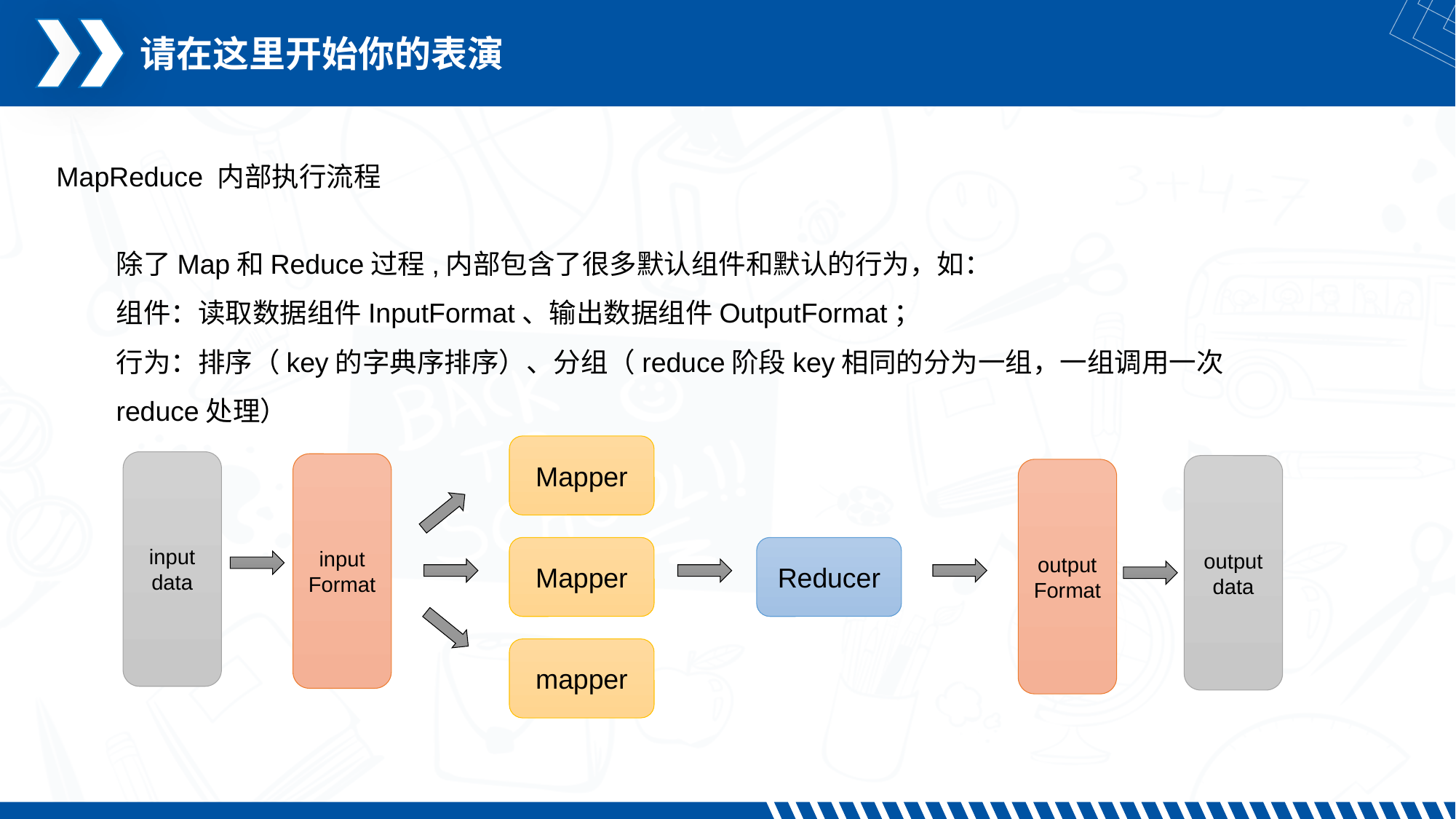

请在这里开始你的表演
MapReduce 内部执行流程
除了Map和Reduce过程,内部包含了很多默认组件和默认的行为，如：
组件：读取数据组件InputFormat、输出数据组件OutputFormat；
行为：排序（key的字典序排序）、分组（reduce阶段key相同的分为一组，一组调用一次reduce处理）
Mapper
input
data
input
Format
output
data
output
Format

Reducer
Mapper

mapper